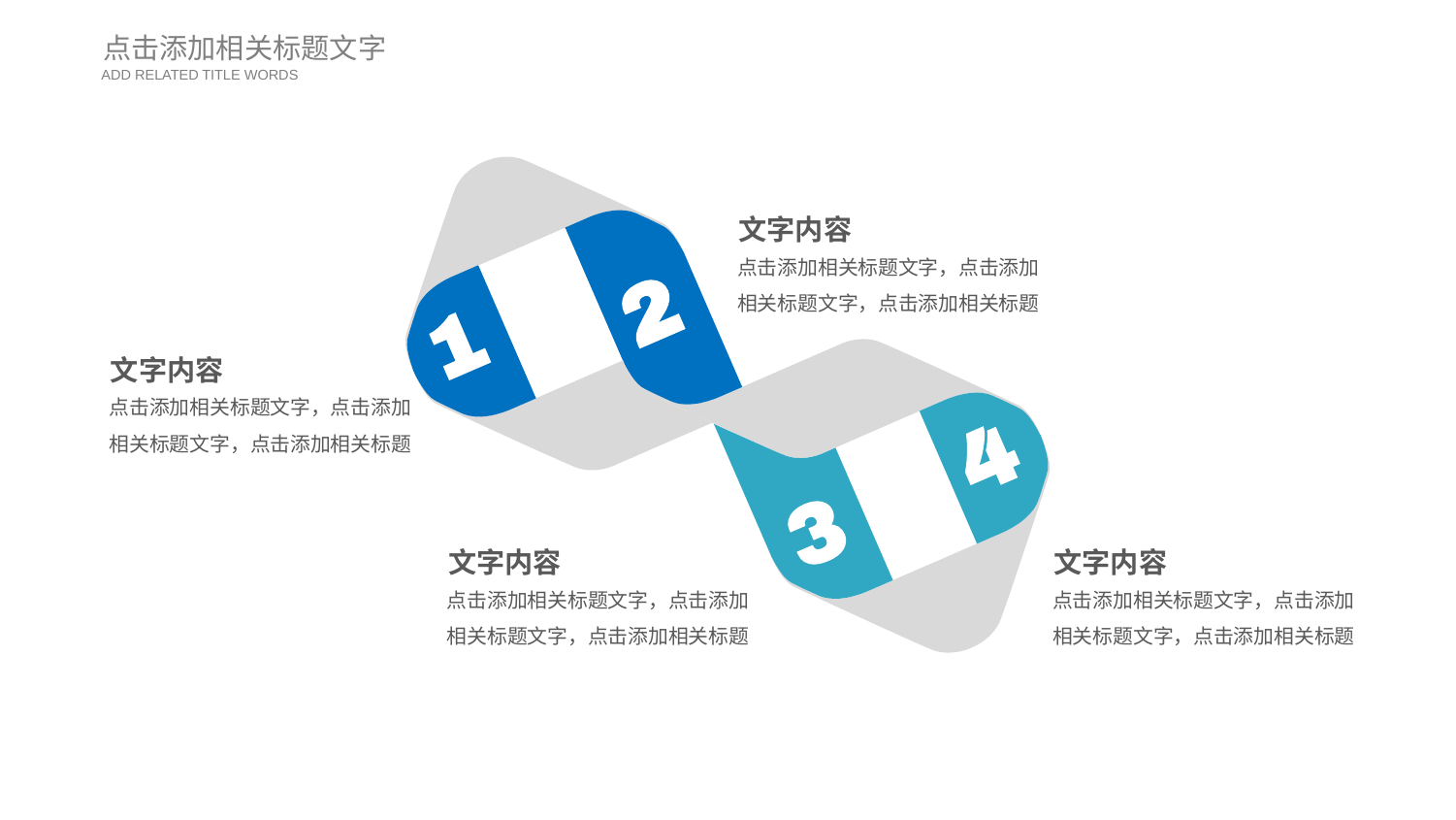

文字内容
点击添加相关标题文字，点击添加相关标题文字，点击添加相关标题
2
1
文字内容
点击添加相关标题文字，点击添加相关标题文字，点击添加相关标题
4
3
文字内容
文字内容
点击添加相关标题文字，点击添加相关标题文字，点击添加相关标题
点击添加相关标题文字，点击添加相关标题文字，点击添加相关标题